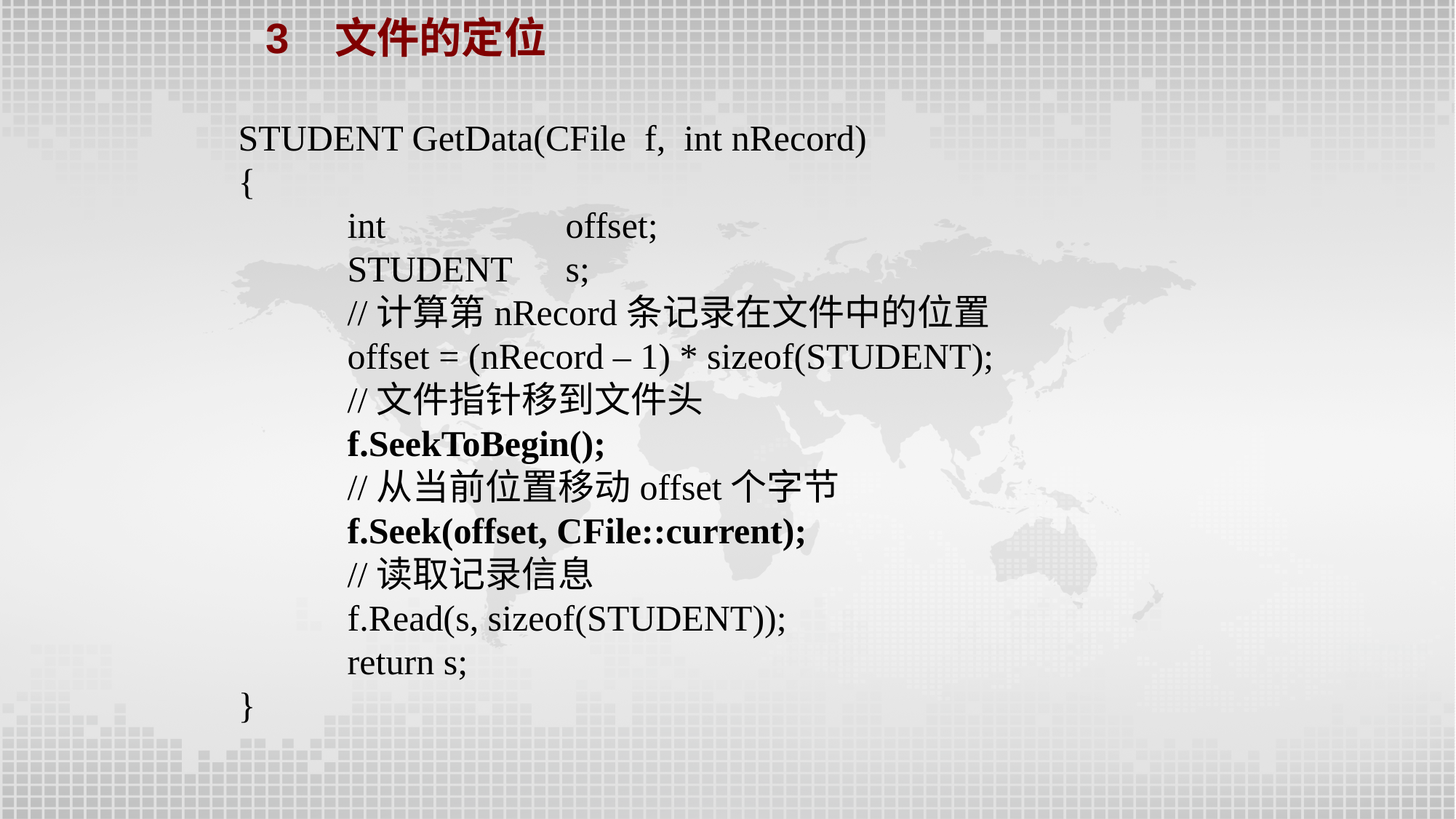

3   文件的定位
STUDENT GetData(CFile  f,  int nRecord)
{
	int		offset;
	STUDENT	s;
	//计算第nRecord条记录在文件中的位置
	offset = (nRecord – 1) * sizeof(STUDENT);
	//文件指针移到文件头
	f.SeekToBegin();
	//从当前位置移动offset个字节
	f.Seek(offset, CFile::current);
	//读取记录信息
	f.Read(s, sizeof(STUDENT));
	return s;
}